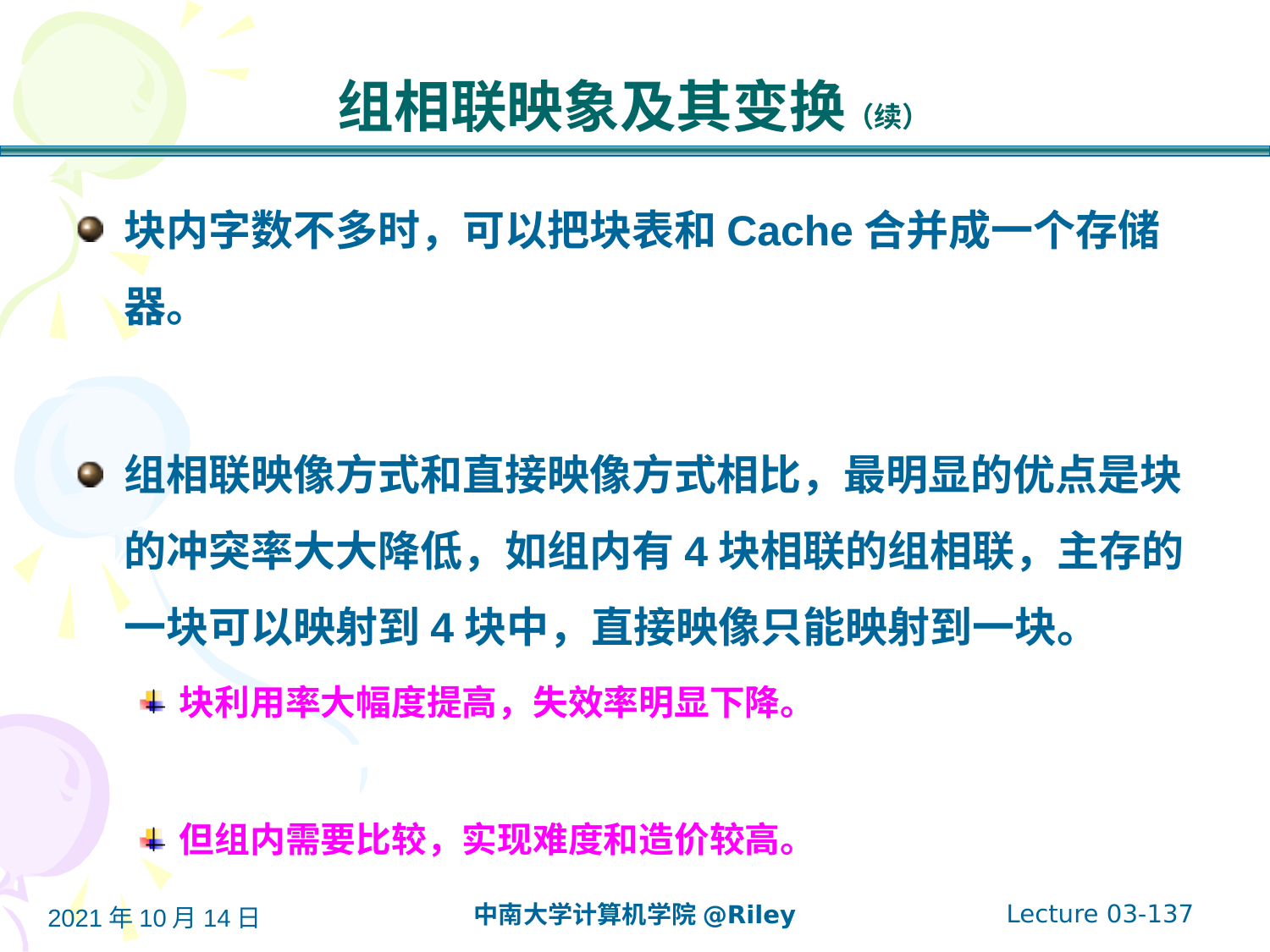

# 组相联映象及其变换（续）
块内字数不多时，可以把块表和Cache合并成一个存储器。

组相联映像方式和直接映像方式相比，最明显的优点是块的冲突率大大降低，如组内有4块相联的组相联，主存的一块可以映射到4块中，直接映像只能映射到一块。
块利用率大幅度提高，失效率明显下降。

但组内需要比较，实现难度和造价较高。
Lecture 03-137
中南大学计算机学院@Riley
2021年10月14日